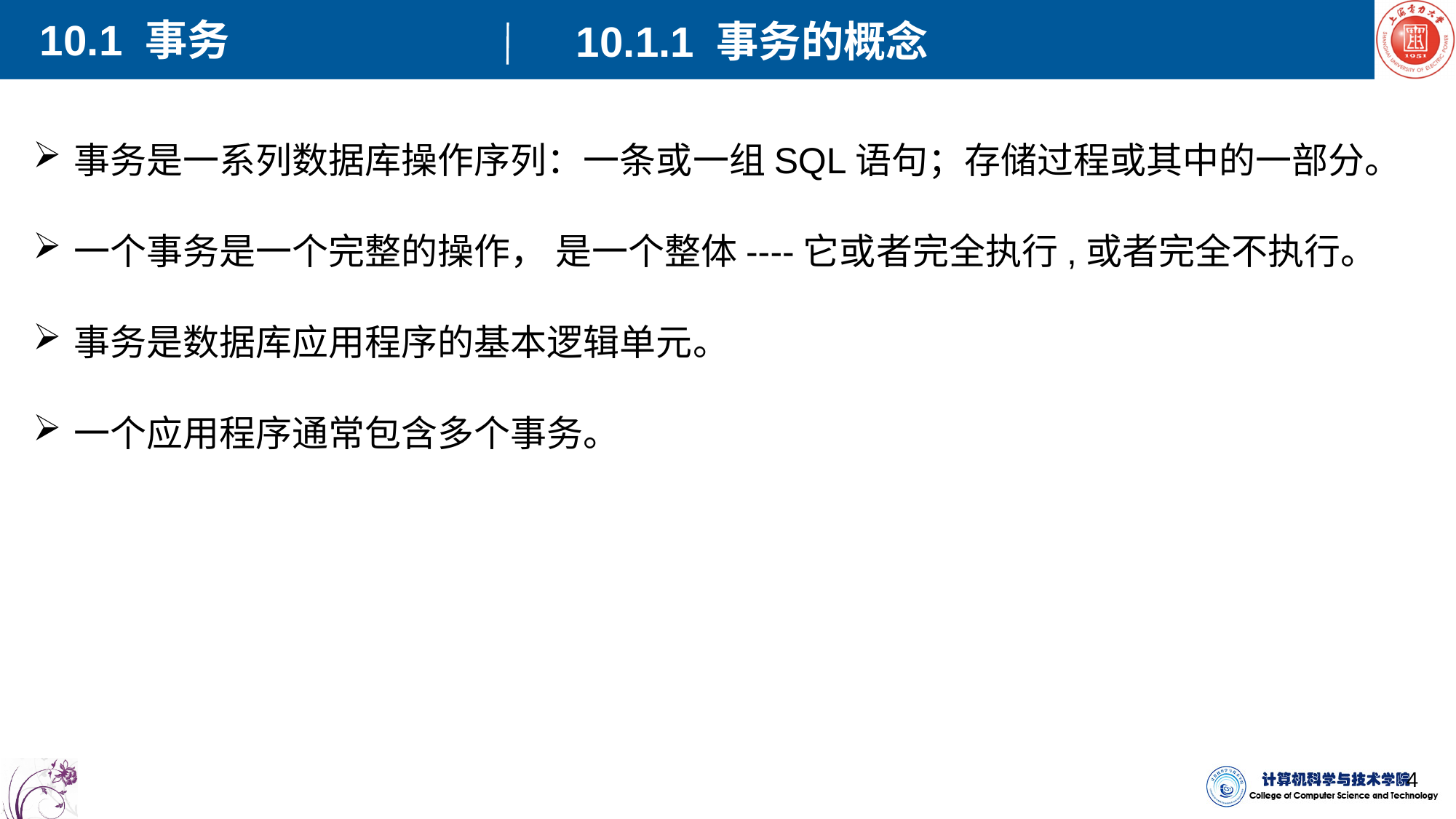

10.1 事务
10.1.1 事务的概念
事务是一系列数据库操作序列：一条或一组SQL语句；存储过程或其中的一部分。

一个事务是一个完整的操作， 是一个整体----它或者完全执行,或者完全不执行。

事务是数据库应用程序的基本逻辑单元。

一个应用程序通常包含多个事务。

4